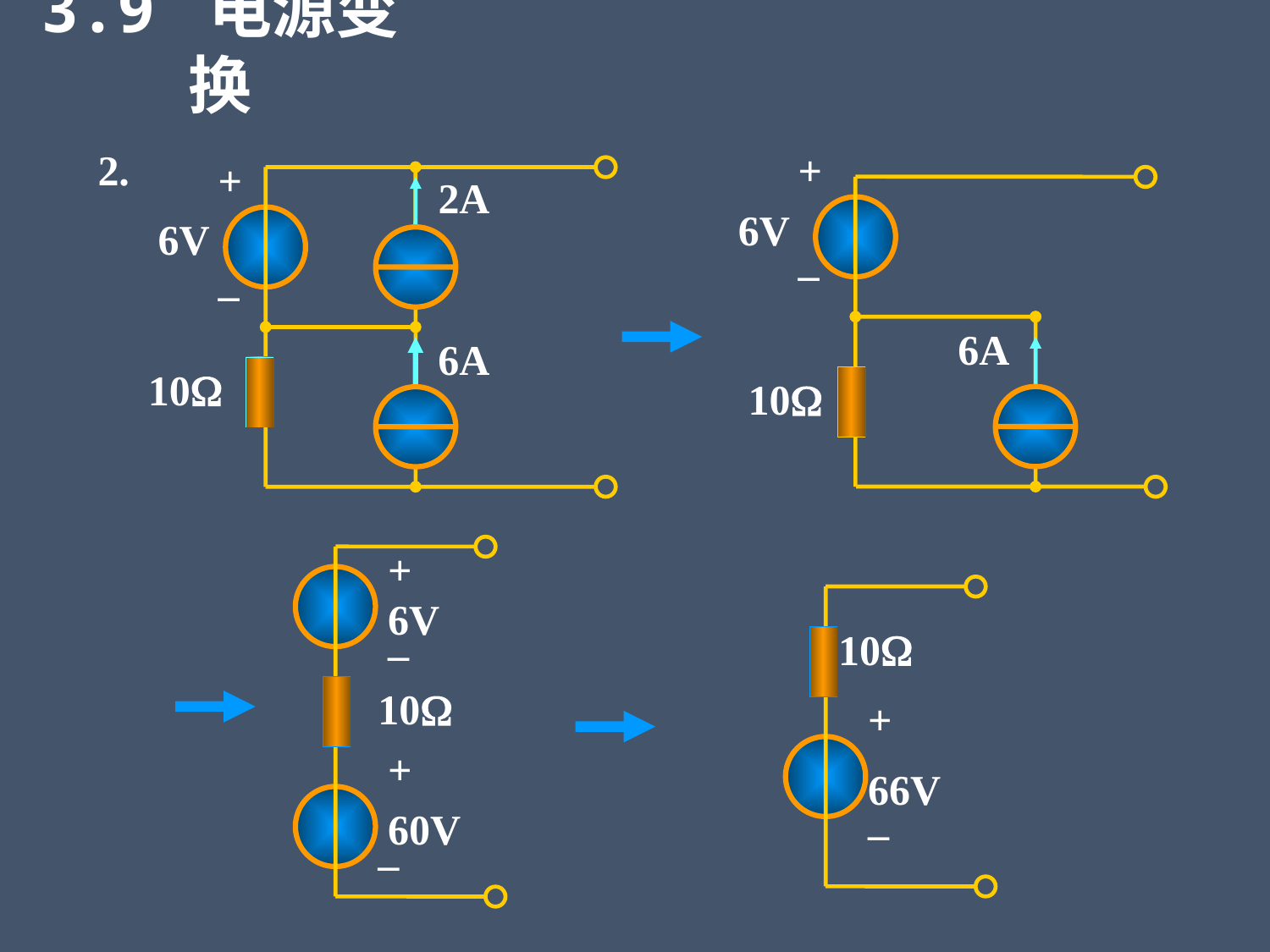

3.9 电源变换
2.
+

2A

6V

_
6A

10Ω

+

6V

_

6A

10Ω

+

6V
_

10Ω
+

60V
_

10Ω

+

66V
_